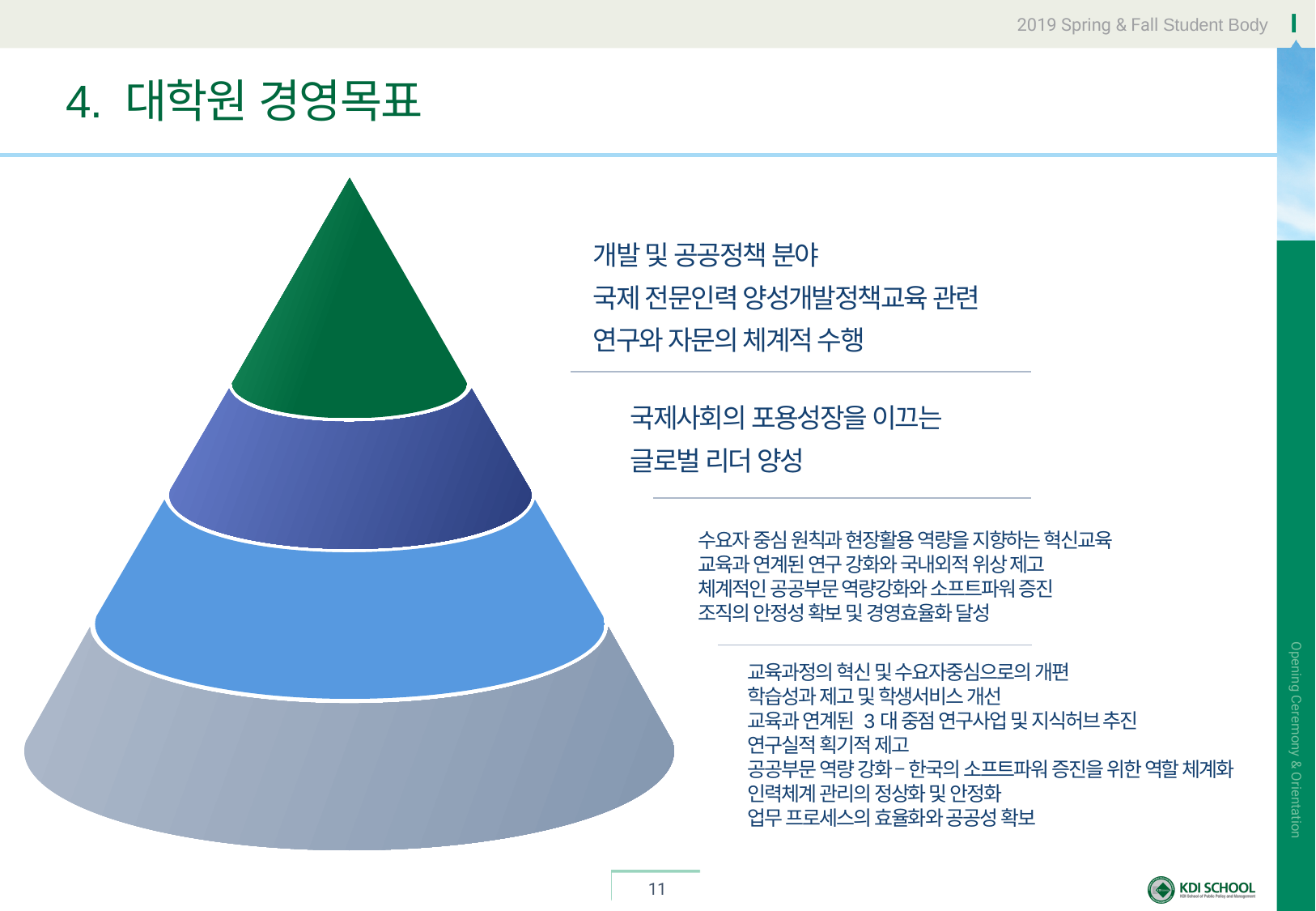

# 4. 대학원 경영목표

개발 및 공공정책 분야
국제 전문인력 양성개발정책교육 관련
연구와 자문의 체계적 수행
설립목적
국제사회의 포용성장을 이끄는
글로벌 리더 양성
비 전
수요자 중심 원칙과 현장활용 역량을 지향하는 혁신교육
교육과 연계된 연구 강화와 국내외적 위상 제고
체계적인 공공부문 역량강화와 소프트파워 증진
조직의 안정성 확보 및 경영효율화 달성
중장기 발전목표
교육과정의 혁신 및 수요자중심으로의 개편
학습성과 제고 및 학생서비스 개선
교육과 연계된 3대 중점 연구사업 및 지식허브 추진
연구실적 획기적 제고
공공부문 역량 강화 – 한국의 소프트파워 증진을 위한 역할 체계화
인력체계 관리의 정상화 및 안정화
업무 프로세스의 효율화와 공공성 확보
추진전략